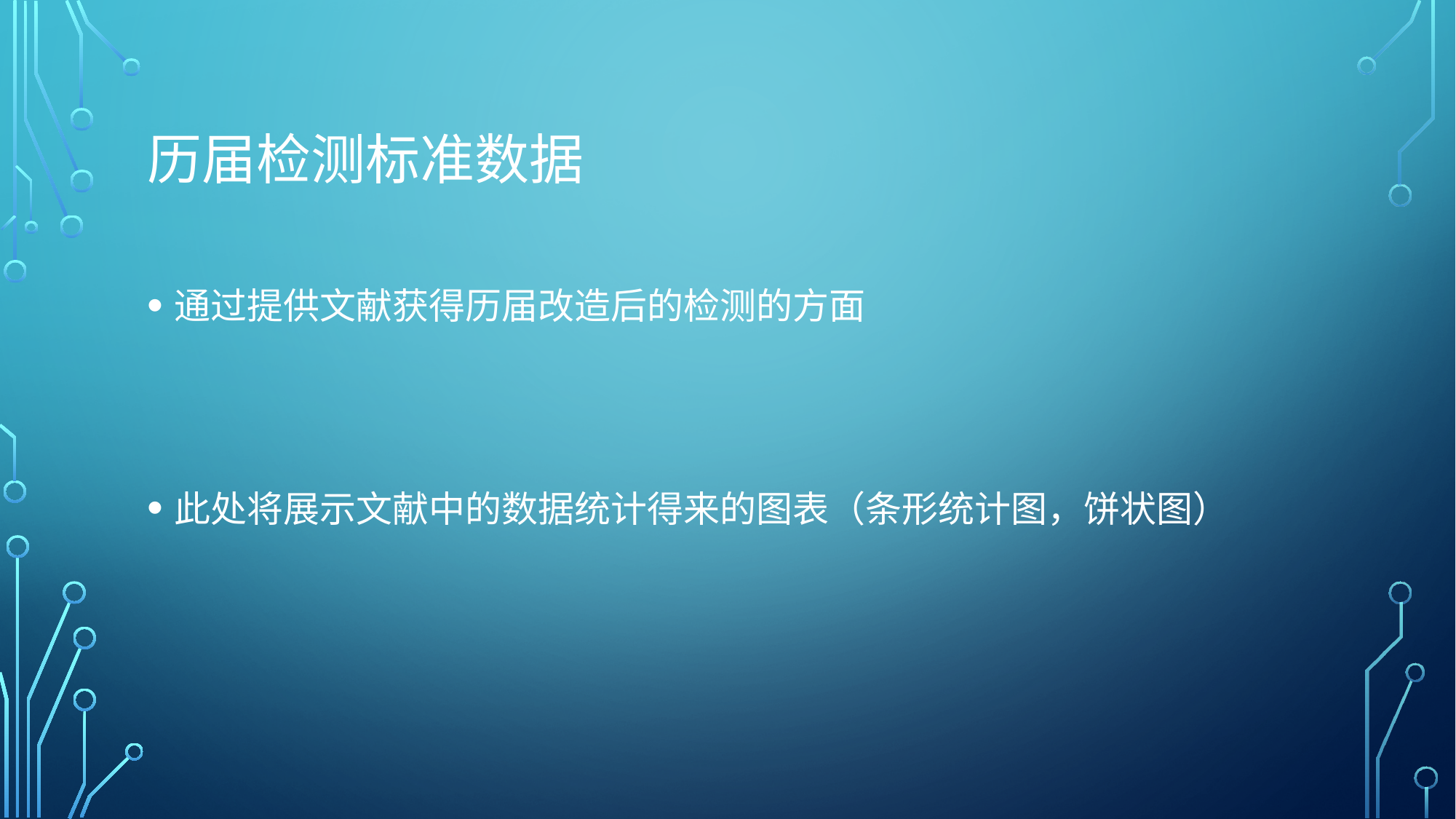

# 历届检测标准数据
通过提供文献获得历届改造后的检测的方面

此处将展示文献中的数据统计得来的图表（条形统计图，饼状图）